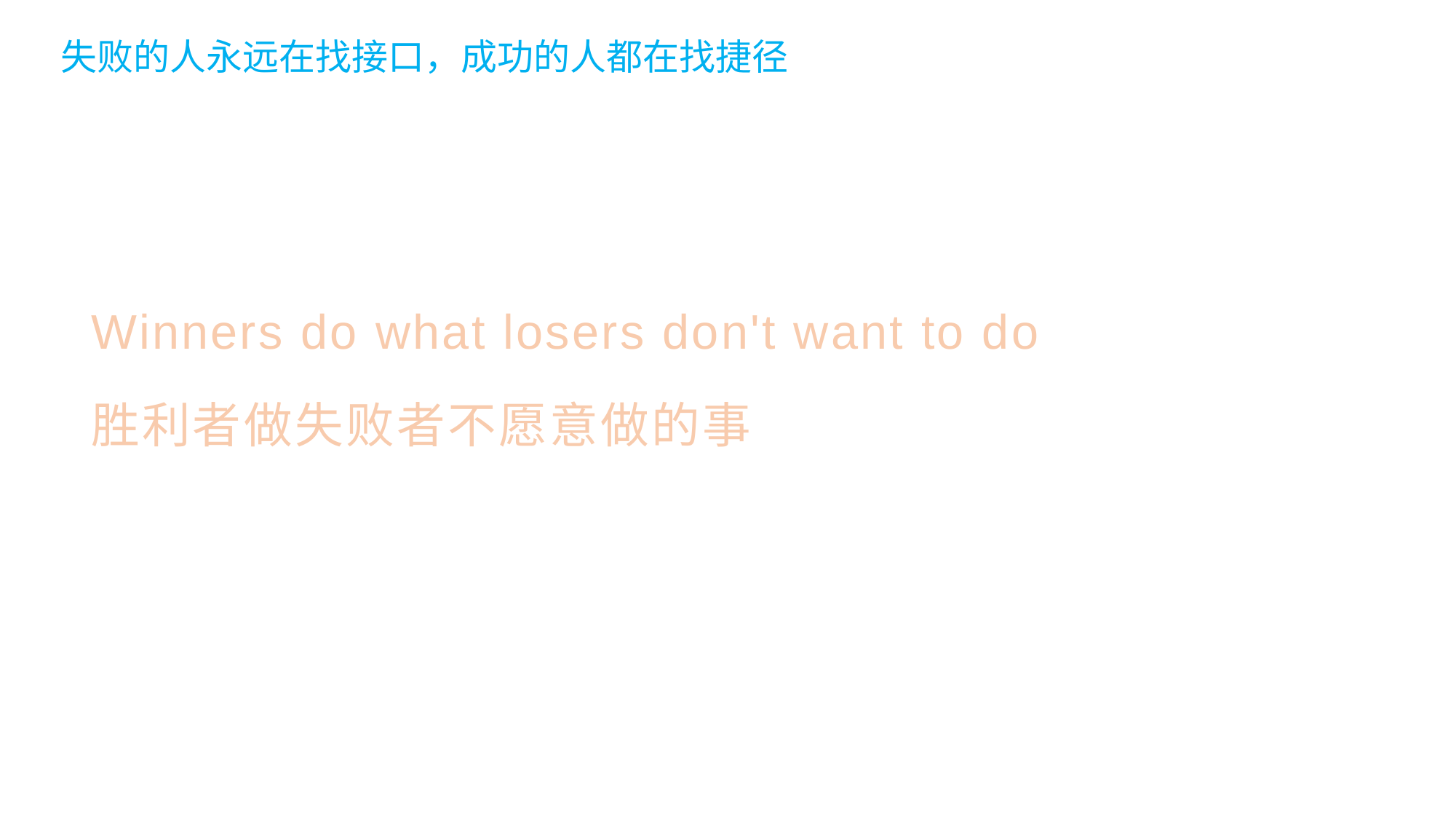

失败的人永远在找接口，成功的人都在找捷径
Winners do what losers don't want to do
胜利者做失败者不愿意做的事